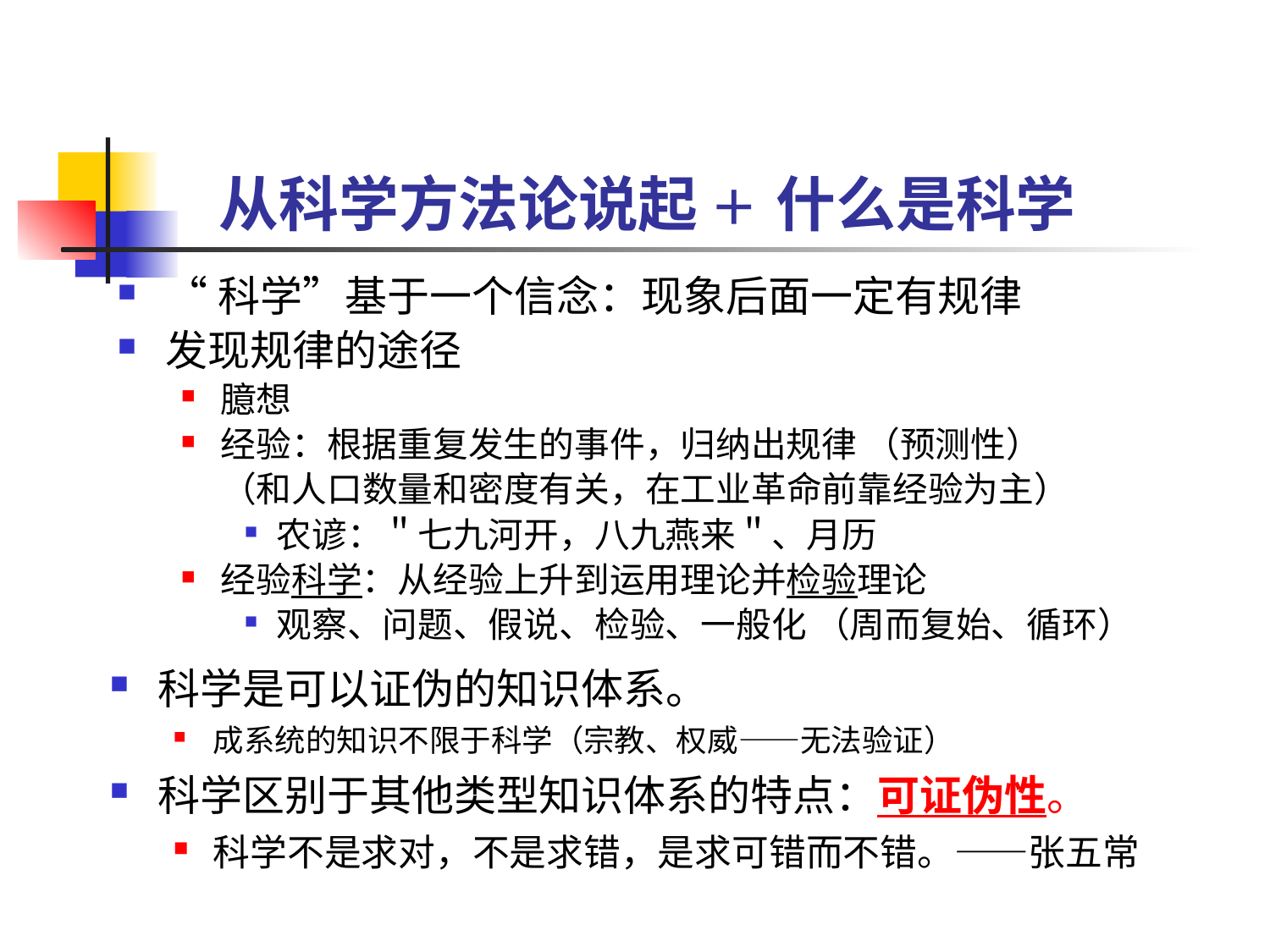

# 从科学方法论说起+什么是科学
“科学”基于一个信念：现象后面一定有规律
发现规律的途径
臆想
经验：根据重复发生的事件，归纳出规律 （预测性）
    （和人口数量和密度有关，在工业革命前靠经验为主）
农谚：＂七九河开，八九燕来＂、月历
经验科学：从经验上升到运用理论并检验理论
观察、问题、假说、检验、一般化 （周而复始、循环）
科学是可以证伪的知识体系。
成系统的知识不限于科学（宗教、权威——无法验证）
科学区别于其他类型知识体系的特点：可证伪性。
科学不是求对，不是求错，是求可错而不错。——张五常